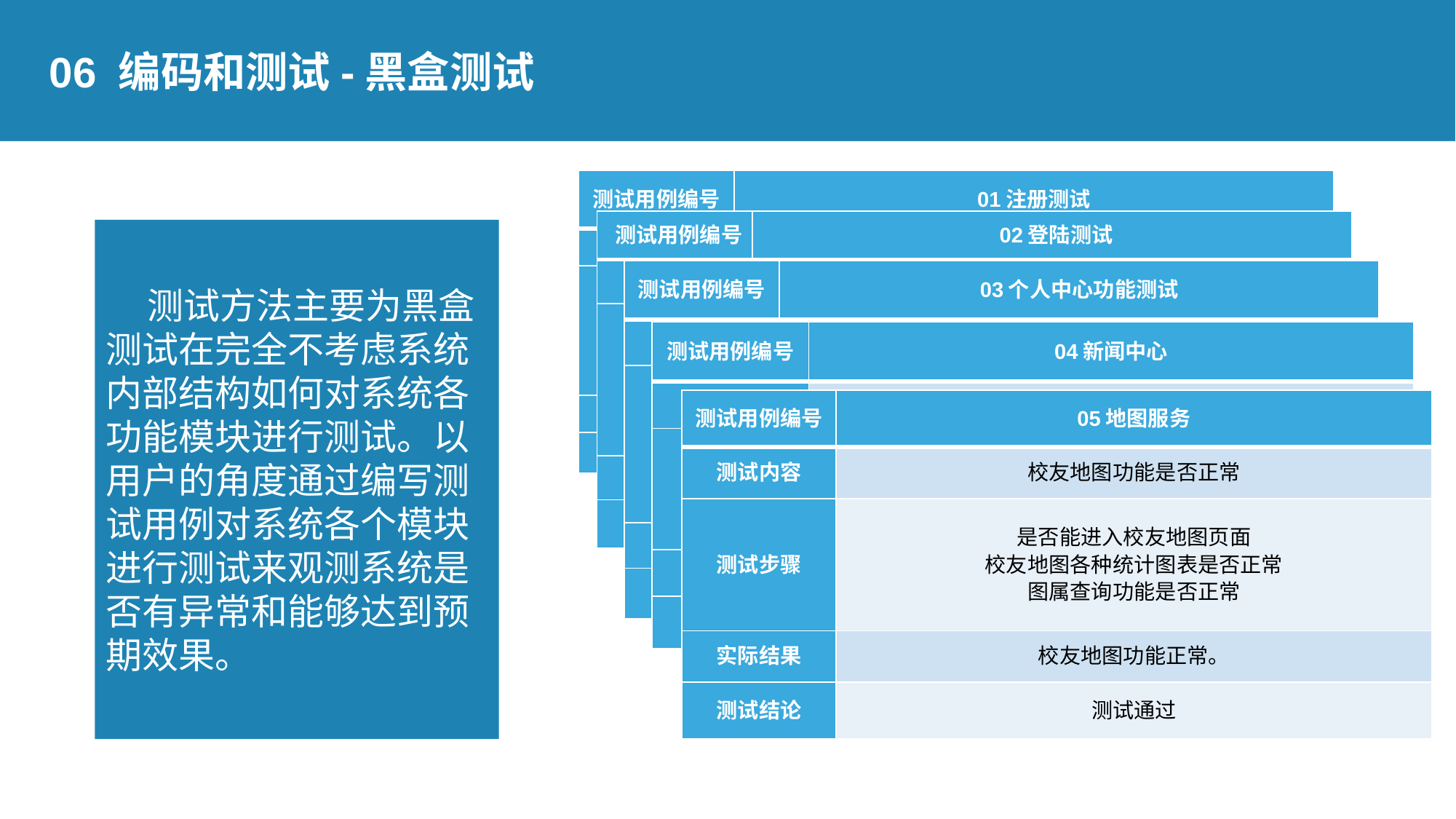

06 编码和测试-黑盒测试
| 测试用例编号 | 01注册测试 |
| --- | --- |
| 测试内容 | 用户能否正常注册 |
| 测试步骤 | 用户输入注册页面网站能否正常打开 点击注册按钮能否正常跳转注册页面 能否输入用户名密码验证码邮箱等 点击注册按钮能否注册成功 |
| 实际结果 | 用户可正常注册 |
| 测试结论 | 测试通过 |
| 测试用例编号 | 02登陆测试 |
| --- | --- |
| 测试内容 | 用户能否正常登陆 |
| 测试步骤 | 用户输入登陆页面网站能否正常打开 能否输入用户名密码验证码等 点击等按钮能否登陆成功并跳转 是否具有判断用户名或密码错误功能 |
| 实际结果 | 用户可正常登陆且登陆具有正常判定功能 |
| 测试结论 | 测试通过 |
    测试方法主要为黑盒测试在完全不考虑系统内部结构如何对系统各功能模块进行测试。以用户的角度通过编写测试用例对系统各个模块进行测试来观测系统是否有异常和能够达到预期效果。
| 测试用例编号 | 03个人中心功能测试 |
| --- | --- |
| 测试内容 | 个人中心是否正常 |
| 测试步骤 | 是否能进入个人中心页面 是否能够查看个人信息 是否能够修改个人信息 个人信息是否修改成功 |
| 实际结果 | 用户可正常进入个人中心并修改信息 |
| 测试结论 | 测试通过 |
| 测试用例编号 | 04新闻中心 |
| --- | --- |
| 测试内容 | 新闻中心功能是否正常 |
| 测试步骤 | 是否能进入新闻中心页面 能否浏览新闻列表翻页功能是否正常 能否点击新闻详情并展示 |
| 实际结果 | 新闻中心功能正常 |
| 测试结论 | 测试通过 |
| 测试用例编号 | 05地图服务 |
| --- | --- |
| 测试内容 | 校友地图功能是否正常 |
| 测试步骤 | 是否能进入校友地图页面 校友地图各种统计图表是否正常 图属查询功能是否正常 |
| 实际结果 | 校友地图功能正常。 |
| 测试结论 | 测试通过 |